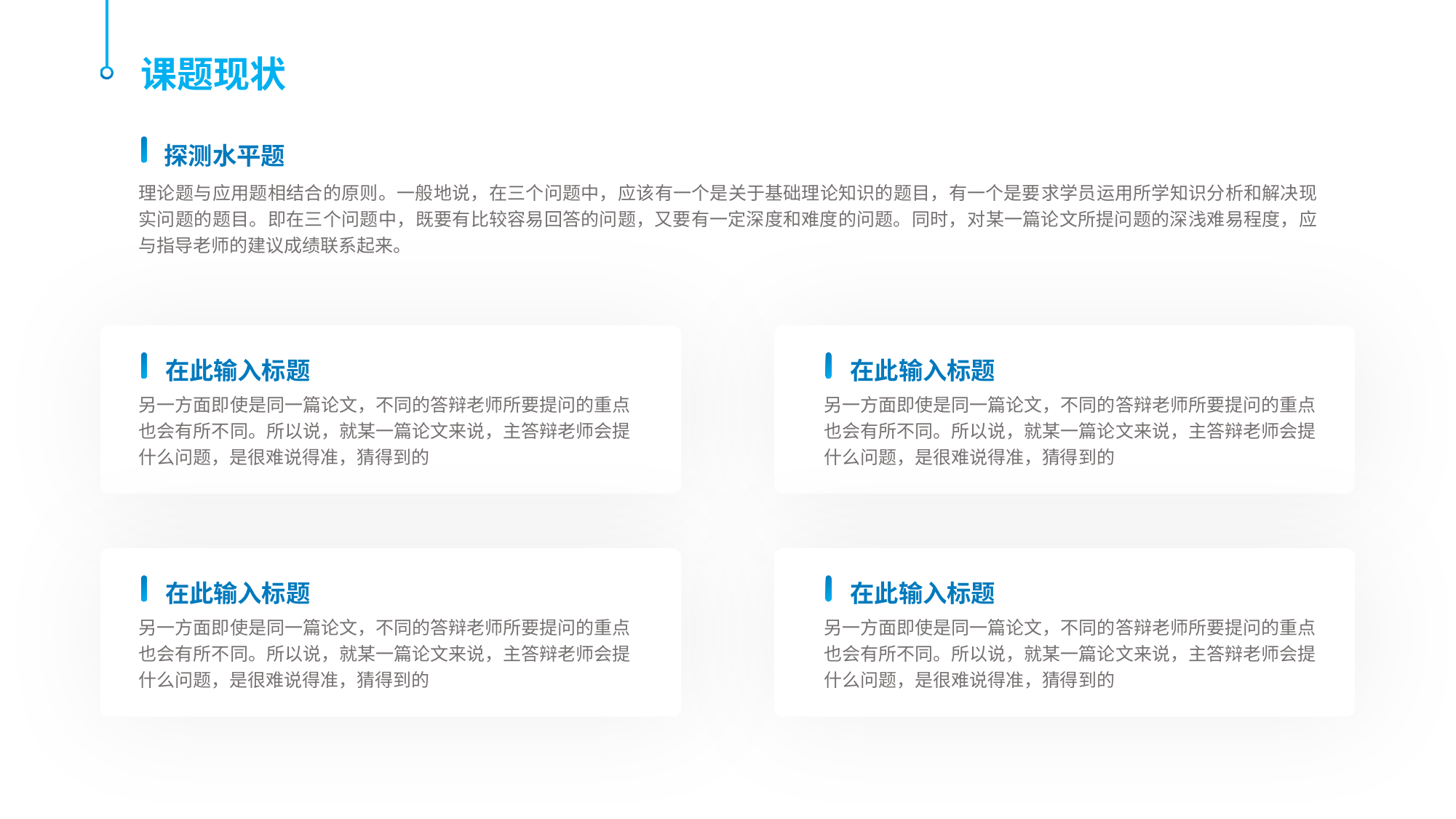

课题现状

探测水平题

理论题与应用题相结合的原则。一般地说，在三个问题中，应该有一个是关于基础理论知识的题目，有一个是要求学员运用所学知识分析和解决现实问题的题目。即在三个问题中，既要有比较容易回答的问题，又要有一定深度和难度的问题。同时，对某一篇论文所提问题的深浅难易程度，应与指导老师的建议成绩联系起来。

在此输入标题
在此输入标题

另一方面即使是同一篇论文，不同的答辩老师所要提问的重点也会有所不同。所以说，就某一篇论文来说，主答辩老师会提什么问题，是很难说得准，猜得到的
另一方面即使是同一篇论文，不同的答辩老师所要提问的重点也会有所不同。所以说，就某一篇论文来说，主答辩老师会提什么问题，是很难说得准，猜得到的

在此输入标题
在此输入标题

另一方面即使是同一篇论文，不同的答辩老师所要提问的重点也会有所不同。所以说，就某一篇论文来说，主答辩老师会提什么问题，是很难说得准，猜得到的
另一方面即使是同一篇论文，不同的答辩老师所要提问的重点也会有所不同。所以说，就某一篇论文来说，主答辩老师会提什么问题，是很难说得准，猜得到的